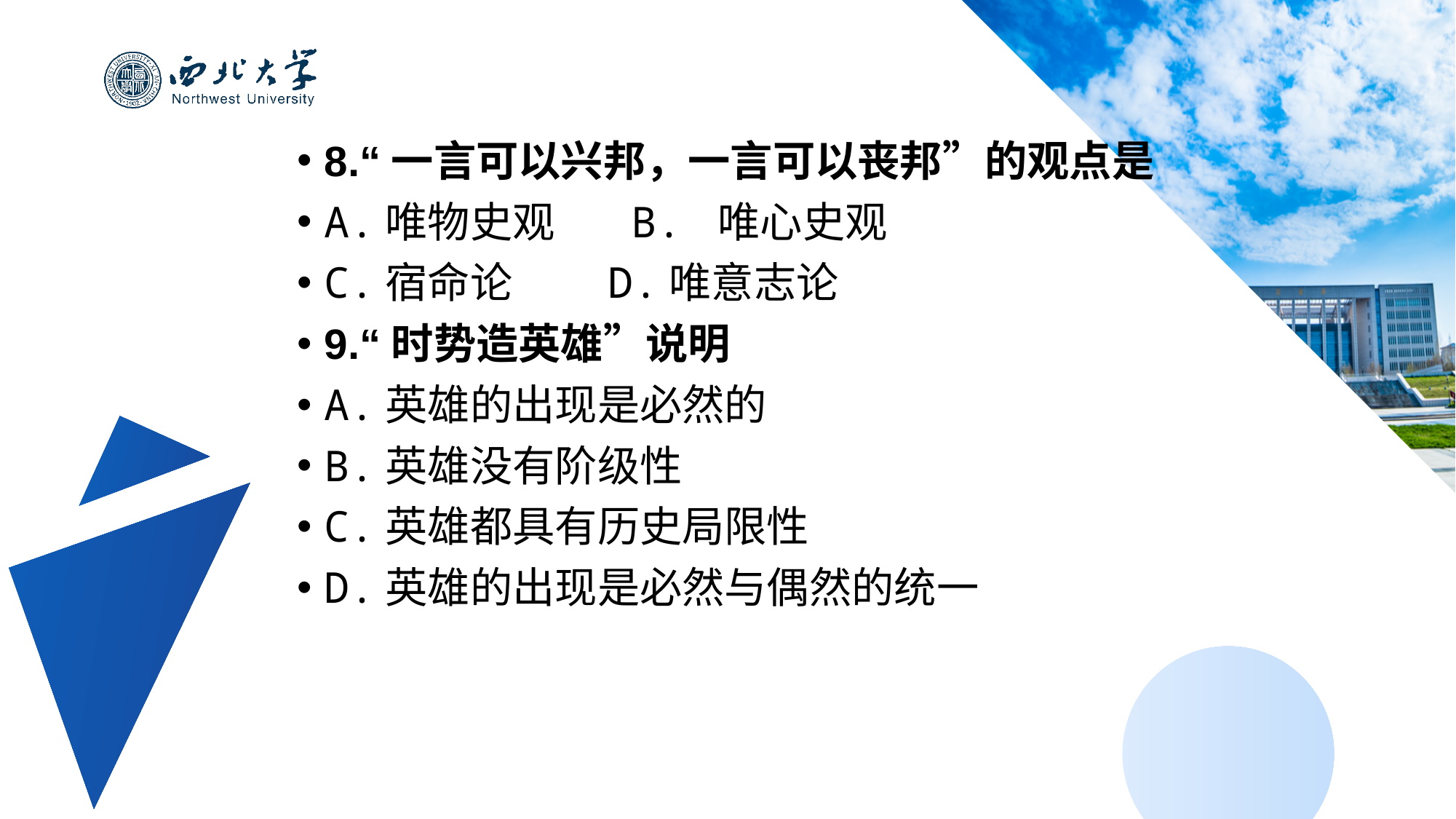

8.“一言可以兴邦，一言可以丧邦”的观点是
A.唯物史观       B. 唯心史观
C.宿命论         D.唯意志论
9.“时势造英雄”说明
A.英雄的出现是必然的
B.英雄没有阶级性
C.英雄都具有历史局限性
D.英雄的出现是必然与偶然的统一